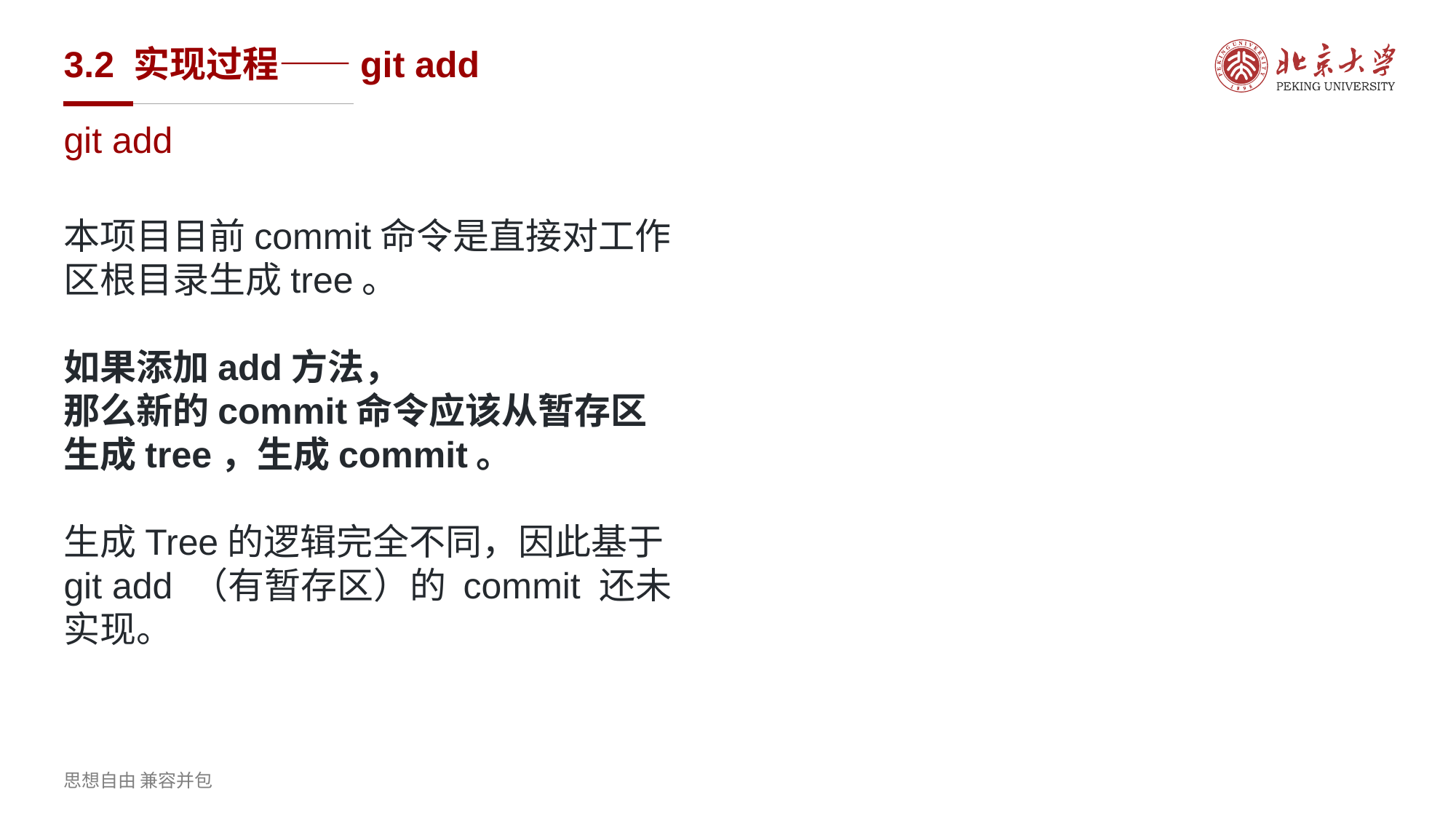

# 3.2 实现过程——git add
git add

本项目目前commit命令是直接对工作区根目录生成tree。

如果添加add方法，
那么新的commit命令应该从暂存区生成tree，生成commit。

生成Tree的逻辑完全不同，因此基于git add （有暂存区）的 commit 还未实现。